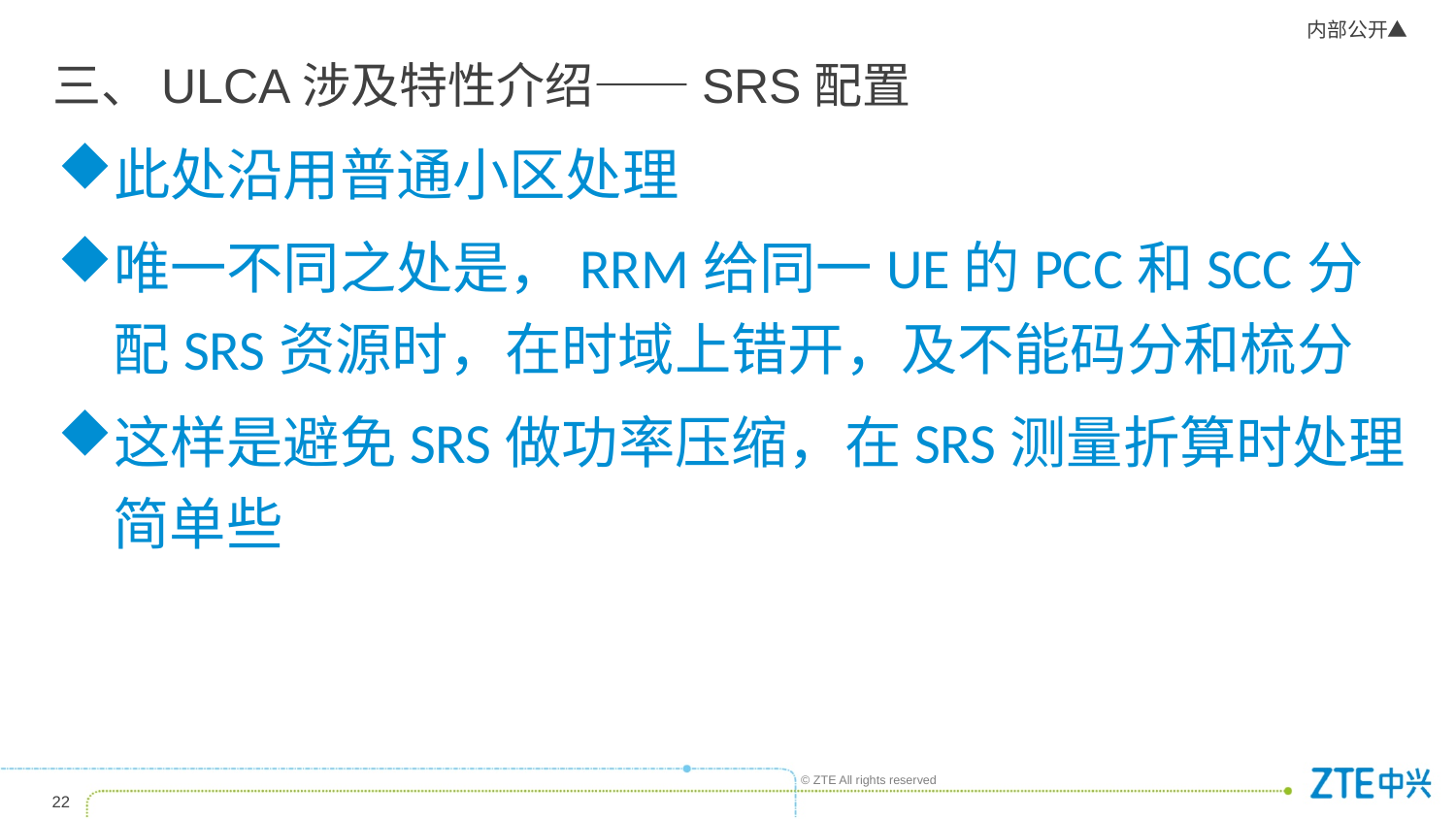

# 三、ULCA涉及特性介绍——SRS配置
此处沿用普通小区处理
唯一不同之处是，RRM给同一UE的PCC和SCC分配SRS资源时，在时域上错开，及不能码分和梳分
这样是避免SRS做功率压缩，在SRS测量折算时处理简单些